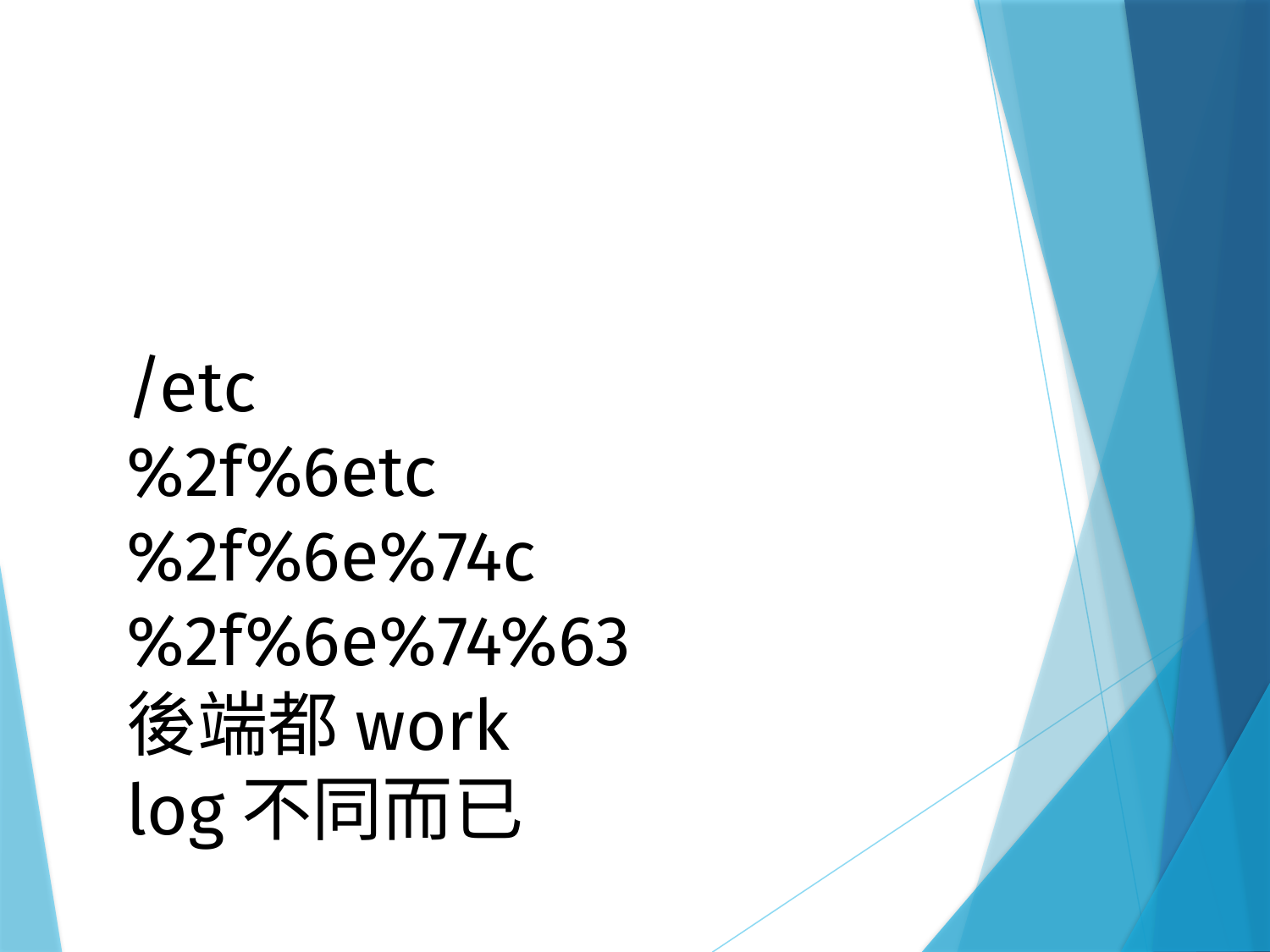

#
/etc
%2f%6etc
%2f%6e%74c
%2f%6e%74%63
後端都work
log不同而已